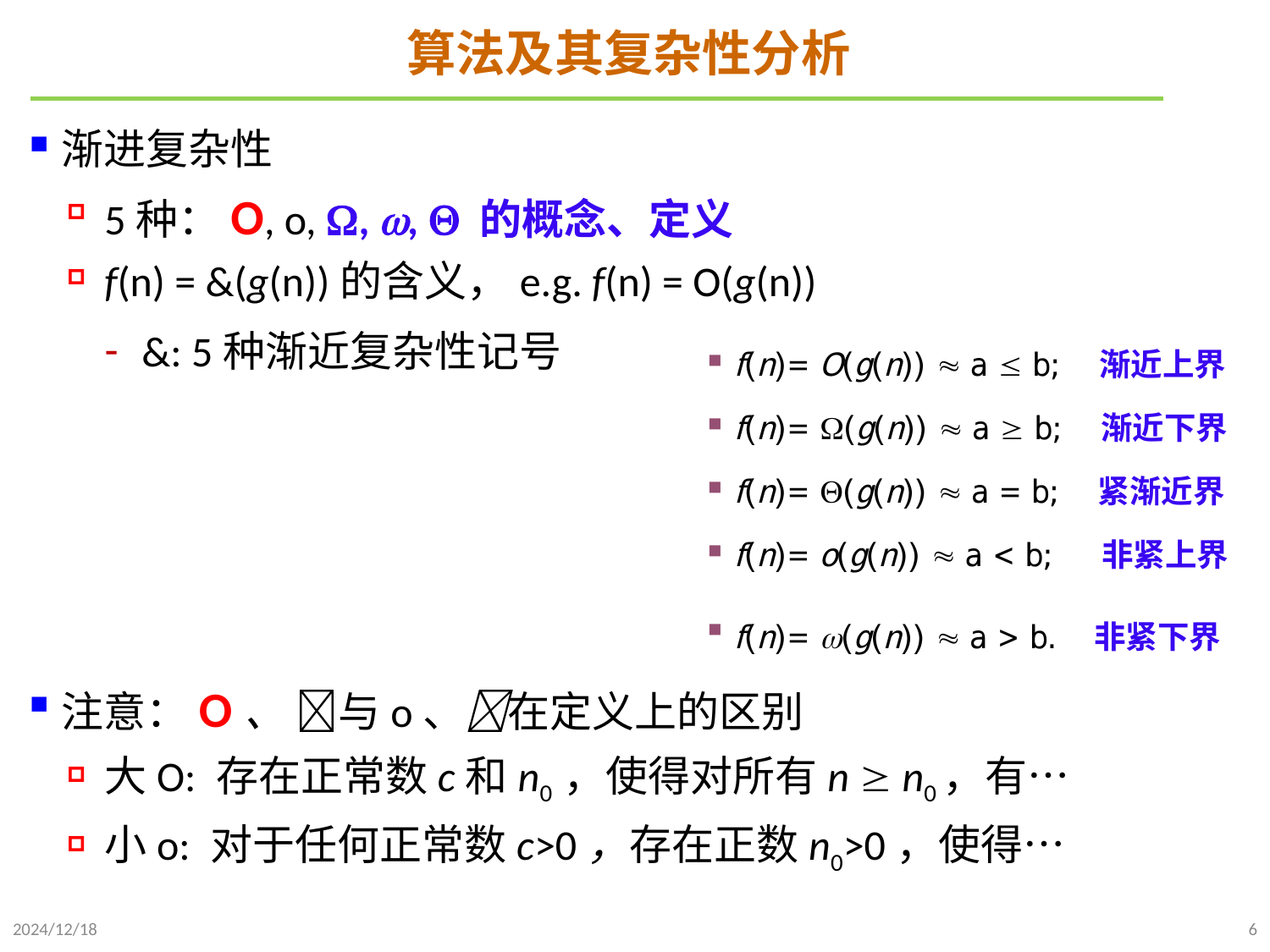

# 算法及其复杂性分析
渐进复杂性
5种：O, o, Ω, ω, Θ 的概念、定义
f(n) = &(g(n))的含义，e.g. f(n) = O(g(n))
&: 5种渐近复杂性记号

注意：O、 Ω与o、ω在定义上的区别
大O: 存在正常数c和n0 ，使得对所有n ≥ n0，有…
小o: 对于任何正常数c>0，存在正数n0>0，使得…
f(n)= O(g(n)) ≈ a ≤ b;   渐近上界
f(n)= Ω(g(n)) ≈ a ≥ b;   渐近下界
f(n)= Θ(g(n)) ≈ a = b;   紧渐近界
f(n)= o(g(n)) ≈ a < b;    非紧上界
f(n)= ω(g(n)) ≈ a > b.   非紧下界

2024/12/18
6